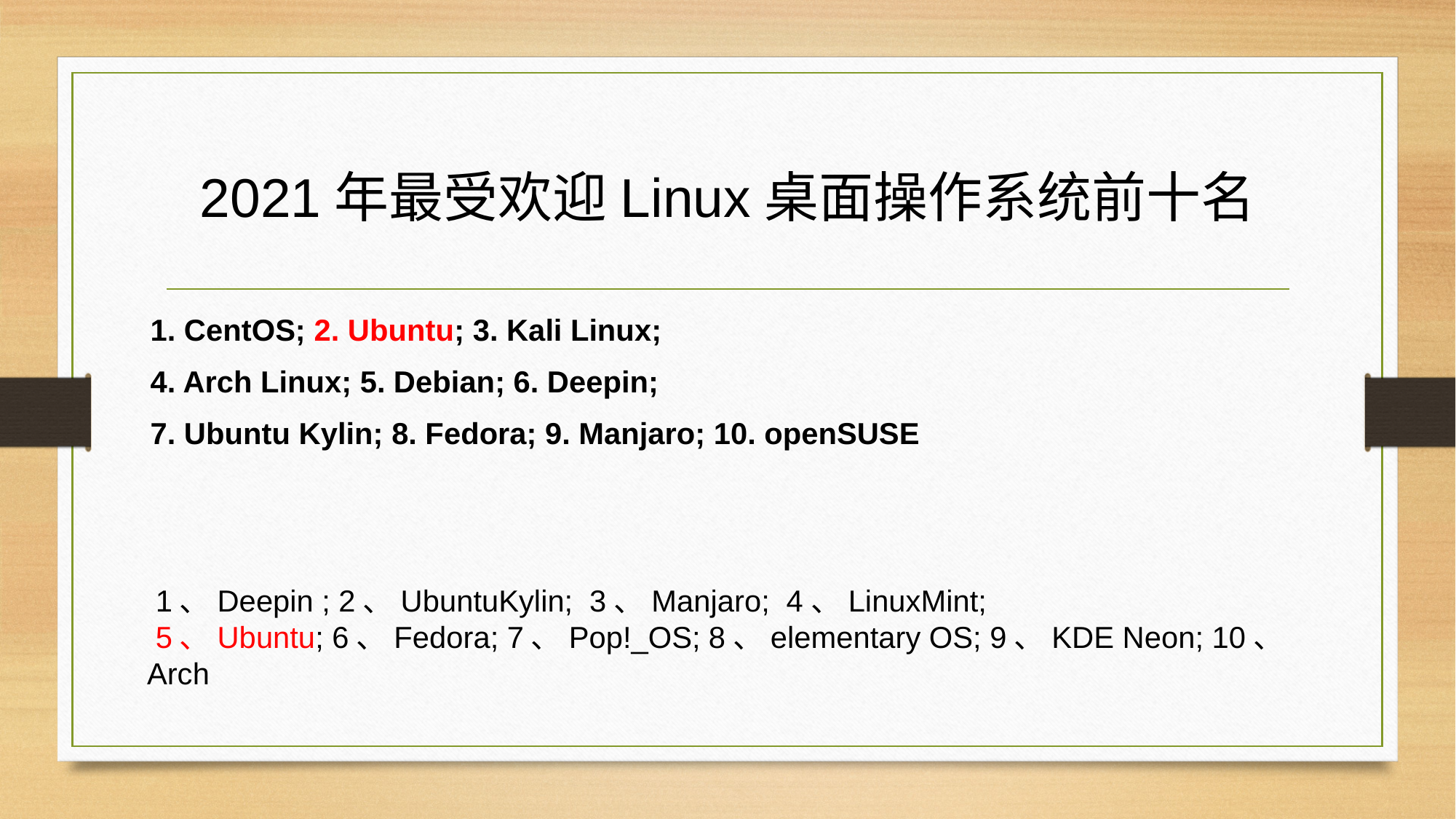

# 2021年最受欢迎Linux桌面操作系统前十名
1. CentOS; 2. Ubuntu; 3. Kali Linux;
4. Arch Linux; 5. Debian; 6. Deepin;
7. Ubuntu Kylin; 8. Fedora; 9. Manjaro; 10. openSUSE

 1、Deepin ; 2、UbuntuKylin;  3、Manjaro;  4、LinuxMint;
 5、Ubuntu; 6、Fedora; 7、Pop!_OS; 8、elementary OS; 9、KDE Neon; 10、Arch